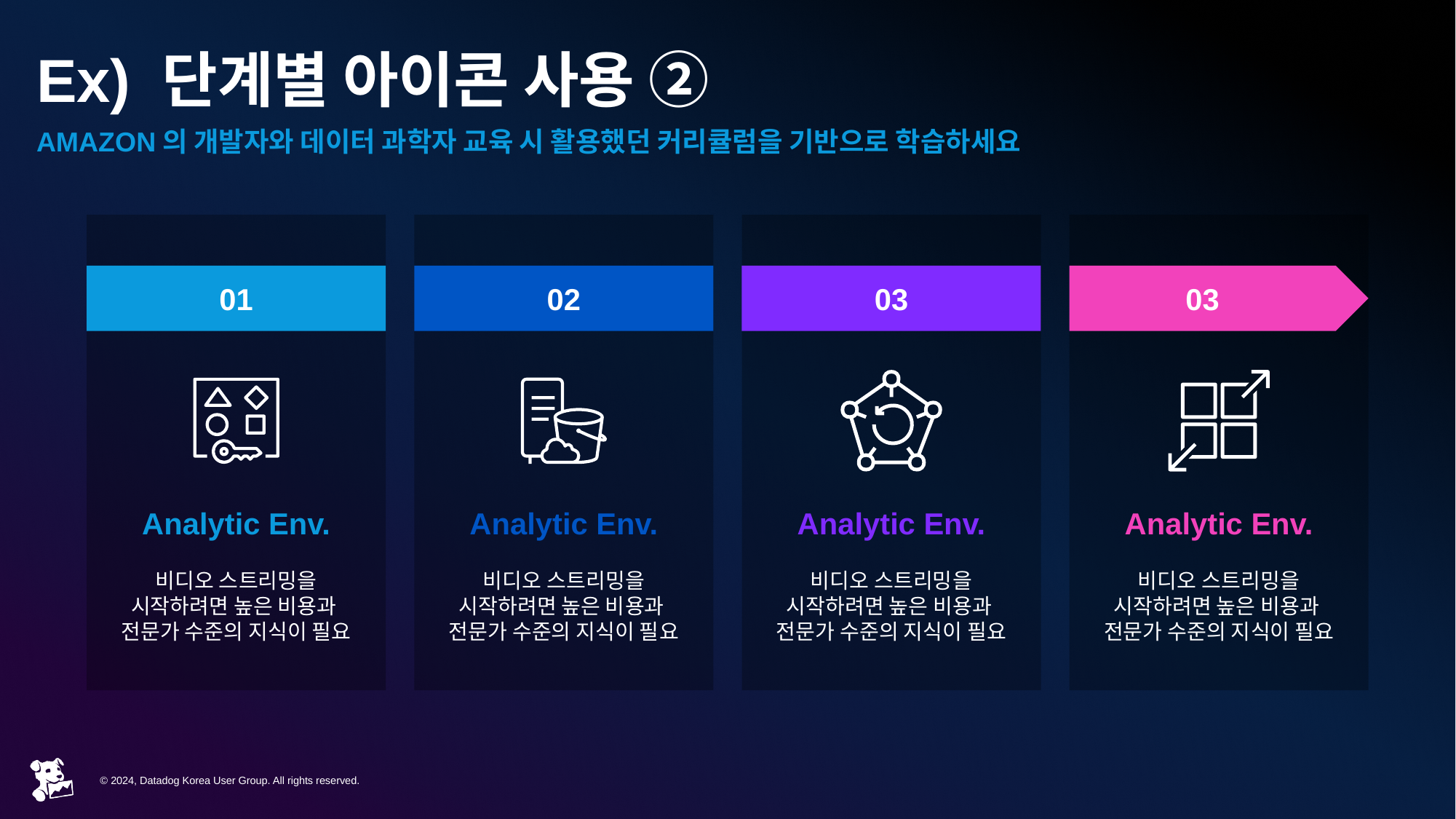

# Ex) 단계별 아이콘 사용 ②
AMAZON의 개발자와 데이터 과학자 교육 시 활용했던 커리큘럼을 기반으로 학습하세요

01
02
03
03

Analytic Env.
Analytic Env.
Analytic Env.
Analytic Env.
비디오 스트리밍을 시작하려면 높은 비용과
전문가 수준의 지식이 필요
비디오 스트리밍을 시작하려면 높은 비용과
전문가 수준의 지식이 필요
비디오 스트리밍을 시작하려면 높은 비용과
전문가 수준의 지식이 필요
비디오 스트리밍을 시작하려면 높은 비용과
전문가 수준의 지식이 필요